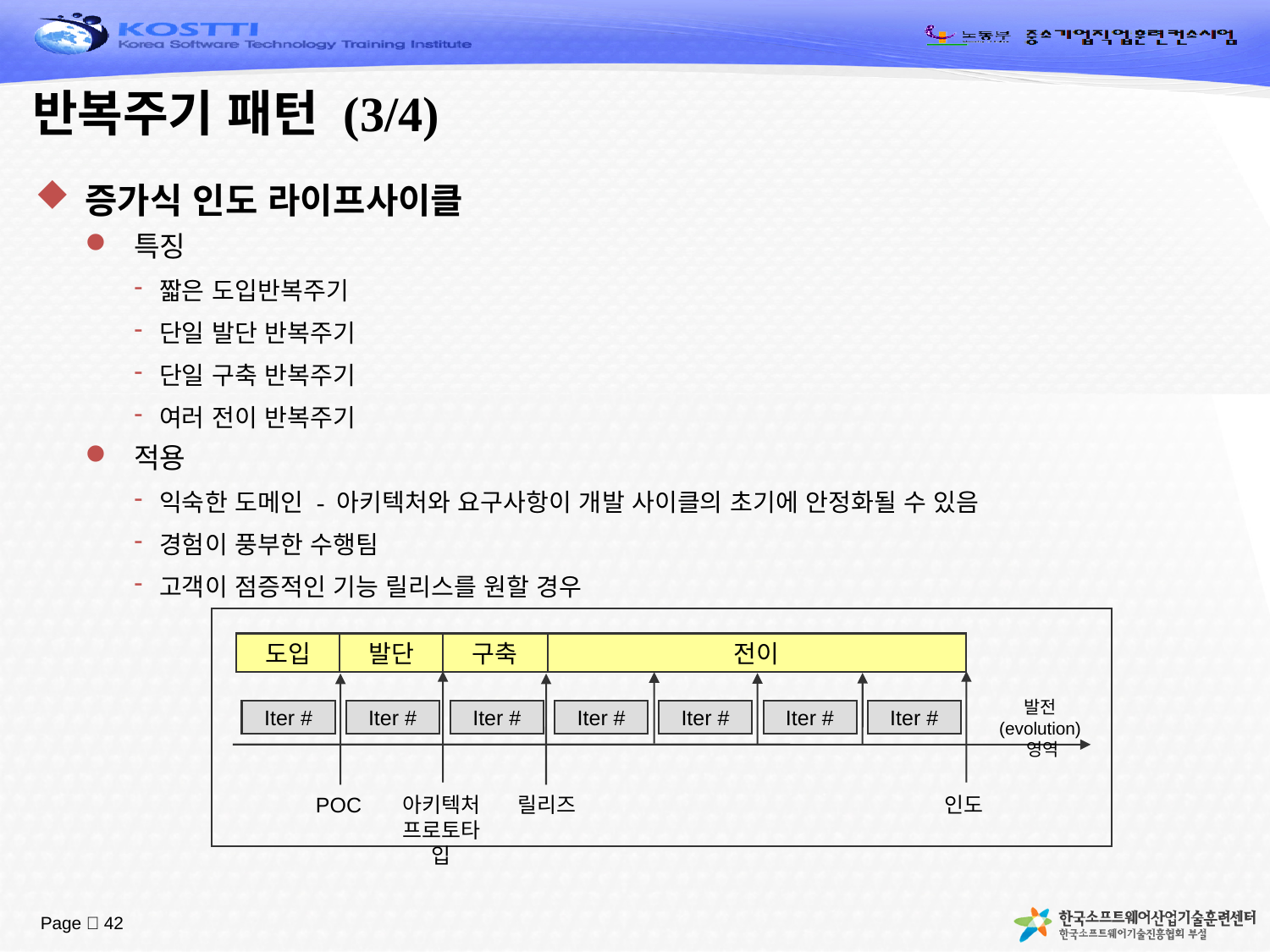

# 반복주기 패턴 (3/4)
증가식 인도 라이프사이클
특징
짧은 도입반복주기
단일 발단 반복주기
단일 구축 반복주기
여러 전이 반복주기
적용
익숙한 도메인 - 아키텍처와 요구사항이 개발 사이클의 초기에 안정화될 수 있음
경험이 풍부한 수행팀
고객이 점증적인 기능 릴리스를 원할 경우

도입
발단
구축
전이

발전(evolution)영역
Iter #
Iter #
Iter #
Iter #
Iter #
Iter #
Iter #

POC
아키텍처 프로토타입
릴리즈
인도